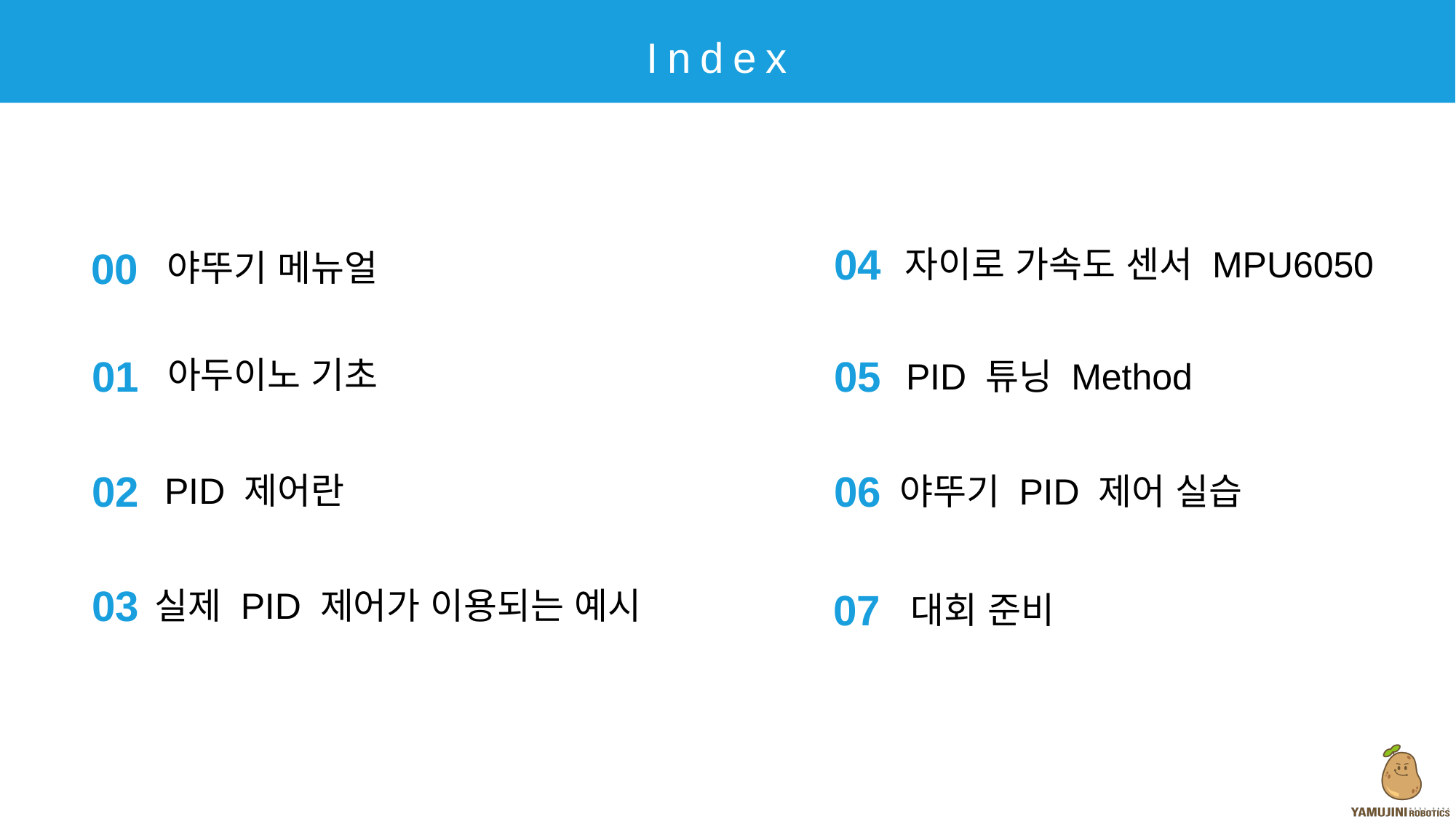

Index
04
자이로 가속도 센서 MPU6050
00
야뚜기 메뉴얼
01
아두이노 기초
05
PID 튜닝 Method
02
PID 제어란
06
야뚜기 PID 제어 실습
03
실제 PID 제어가 이용되는 예시
07
대회 준비